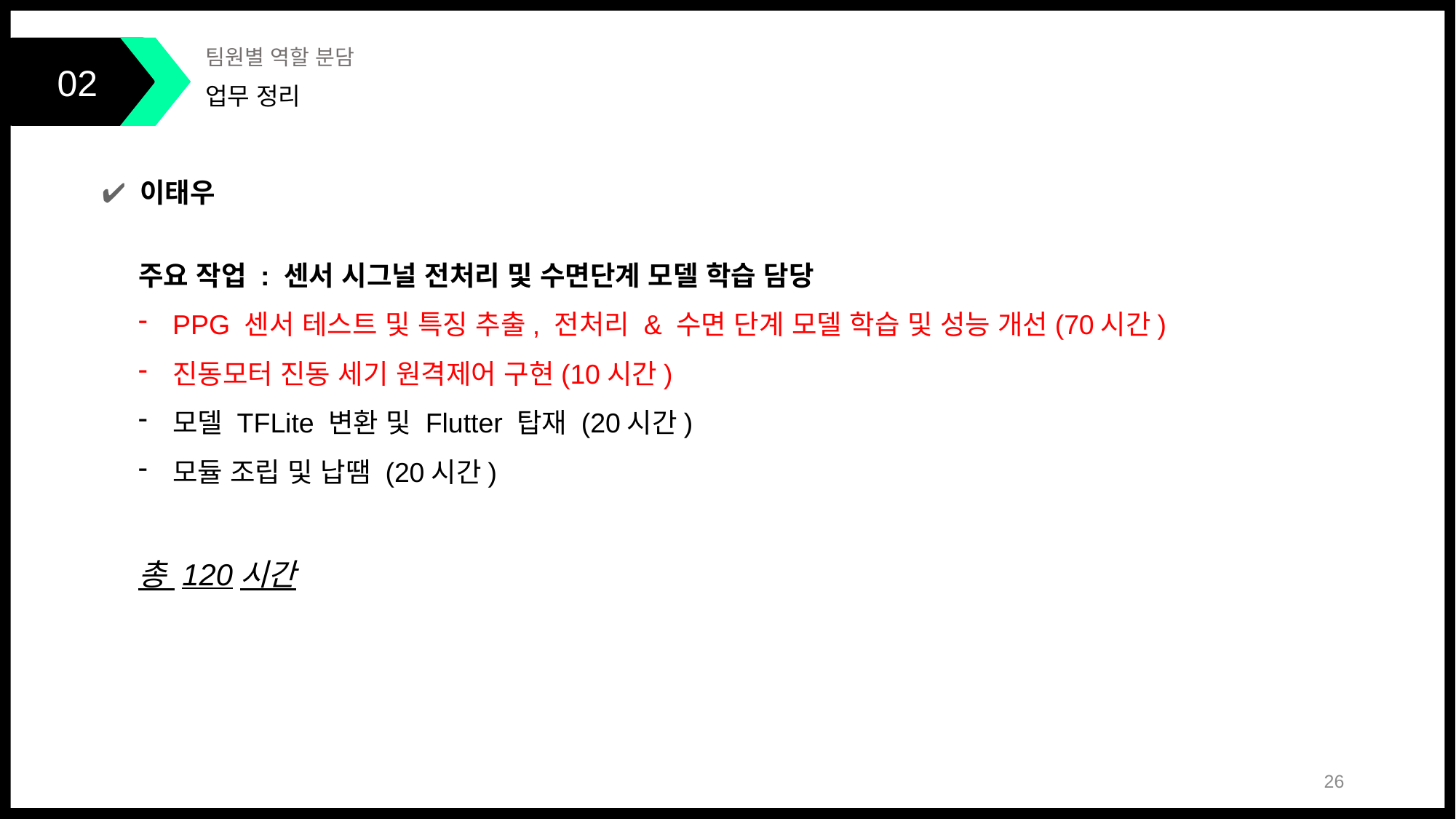

02
팀원별 역할 분담
업무 정리
✔ 이태우
주요 작업 : 센서 시그널 전처리 및 수면단계 모델 학습 담당
PPG 센서 테스트 및 특징 추출, 전처리 & 수면 단계 모델 학습 및 성능 개선(70시간)
진동모터 진동 세기 원격제어 구현(10시간)
모델 TFLite 변환 및 Flutter 탑재 (20시간)
모듈 조립 및 납땜 (20시간)

총 120시간
26